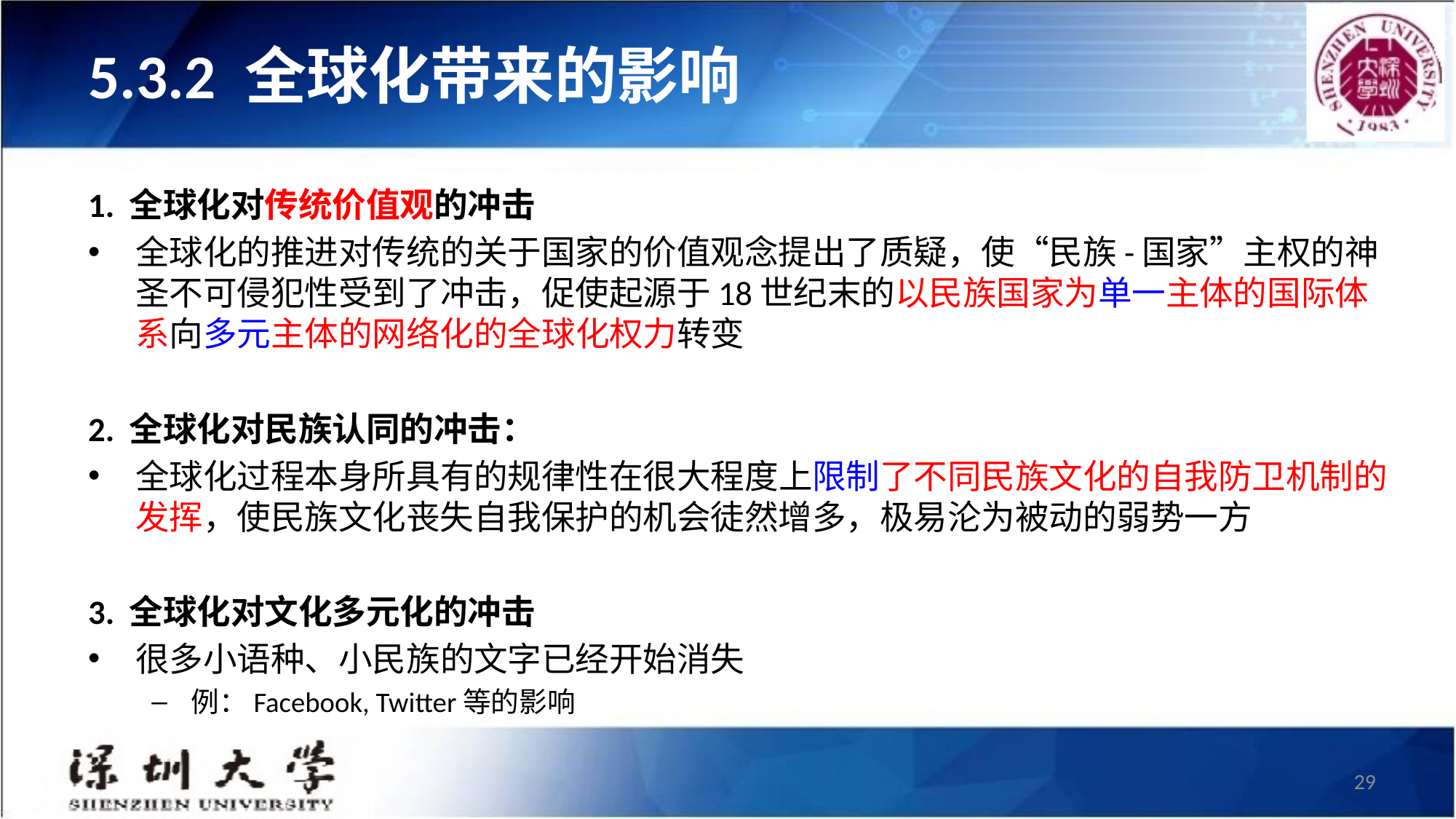

# 5.3.2 全球化带来的影响
1. 全球化对传统价值观的冲击
全球化的推进对传统的关于国家的价值观念提出了质疑，使“民族-国家”主权的神圣不可侵犯性受到了冲击，促使起源于18世纪末的以民族国家为单一主体的国际体系向多元主体的网络化的全球化权力转变

2. 全球化对民族认同的冲击：
全球化过程本身所具有的规律性在很大程度上限制了不同民族文化的自我防卫机制的发挥，使民族文化丧失自我保护的机会徒然增多，极易沦为被动的弱势一方

3. 全球化对文化多元化的冲击
很多小语种、小民族的文字已经开始消失
例：Facebook, Twitter等的影响

29